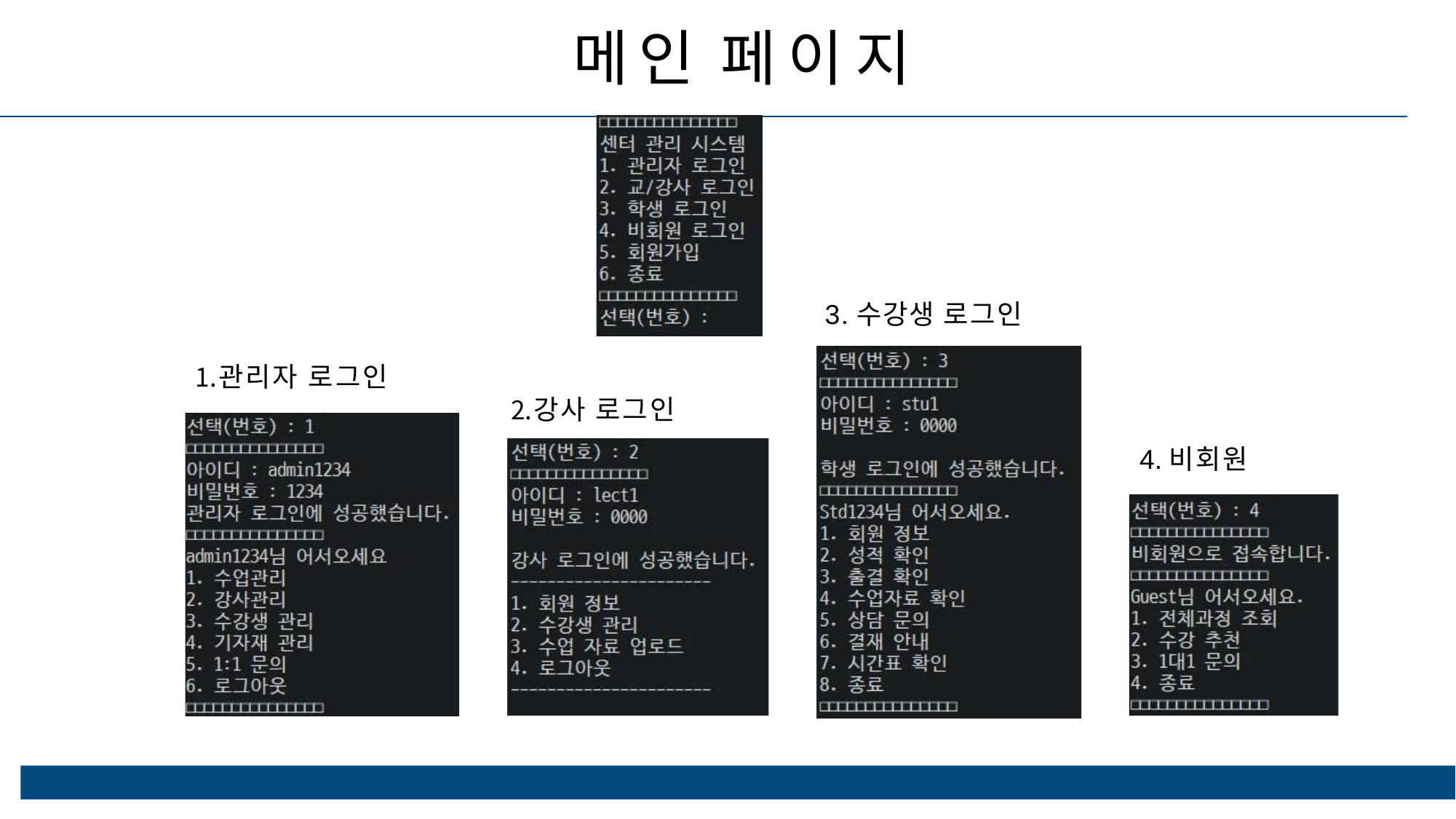

# 메인 페이지

3.수강생 로그인

관리자 로그인
강사 로그인

4.비회원

ⓒSaebyeol Yu. Saebyeol’s PowerPoint